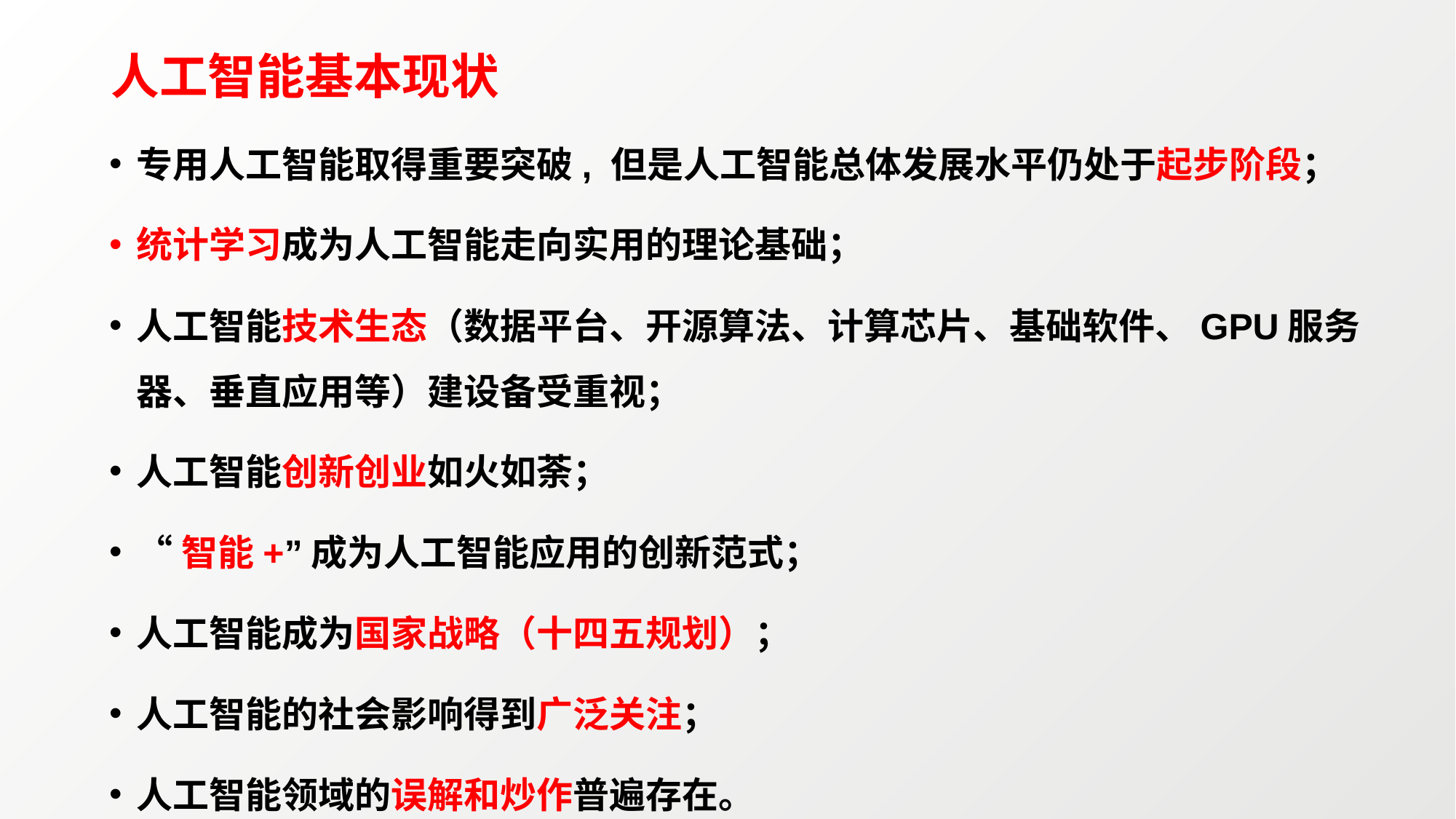

# 人工智能基本现状
专用人工智能取得重要突破, 但是人工智能总体发展水平仍处于起步阶段；
统计学习成为人工智能走向实用的理论基础；
人工智能技术生态（数据平台、开源算法、计算芯片、基础软件、GPU服务器、垂直应用等）建设备受重视；
人工智能创新创业如火如荼；
“智能+”成为人工智能应用的创新范式；
人工智能成为国家战略（十四五规划）；
人工智能的社会影响得到广泛关注；
人工智能领域的误解和炒作普遍存在。